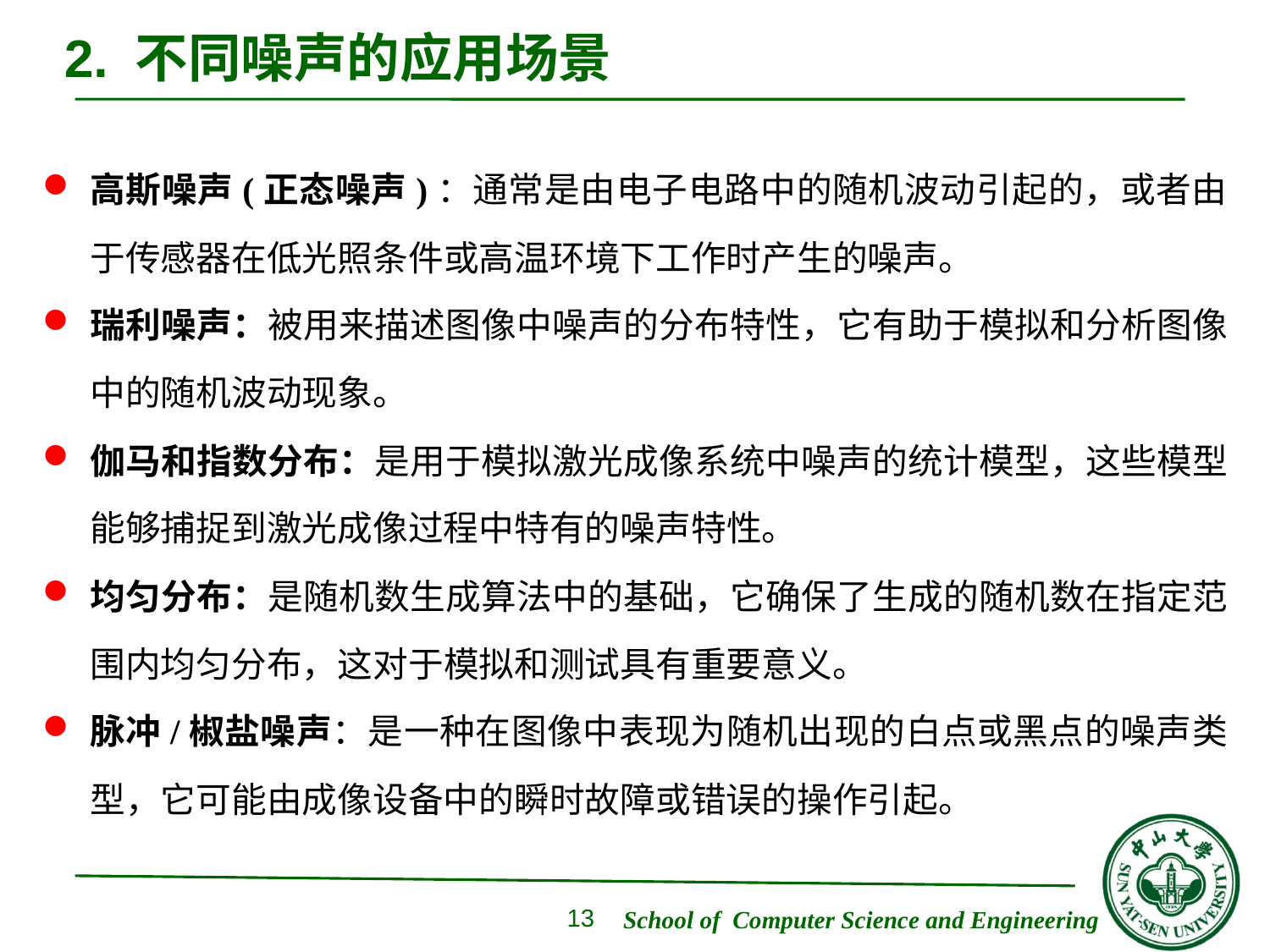

# 2. 不同噪声的应用场景
高斯噪声(正态噪声)：通常是由电子电路中的随机波动引起的，或者由于传感器在低光照条件或高温环境下工作时产生的噪声。
瑞利噪声：被用来描述图像中噪声的分布特性，它有助于模拟和分析图像中的随机波动现象。
伽马和指数分布：是用于模拟激光成像系统中噪声的统计模型，这些模型能够捕捉到激光成像过程中特有的噪声特性。
均匀分布：是随机数生成算法中的基础，它确保了生成的随机数在指定范围内均匀分布，这对于模拟和测试具有重要意义。
脉冲/椒盐噪声：是一种在图像中表现为随机出现的白点或黑点的噪声类型，它可能由成像设备中的瞬时故障或错误的操作引起。

13